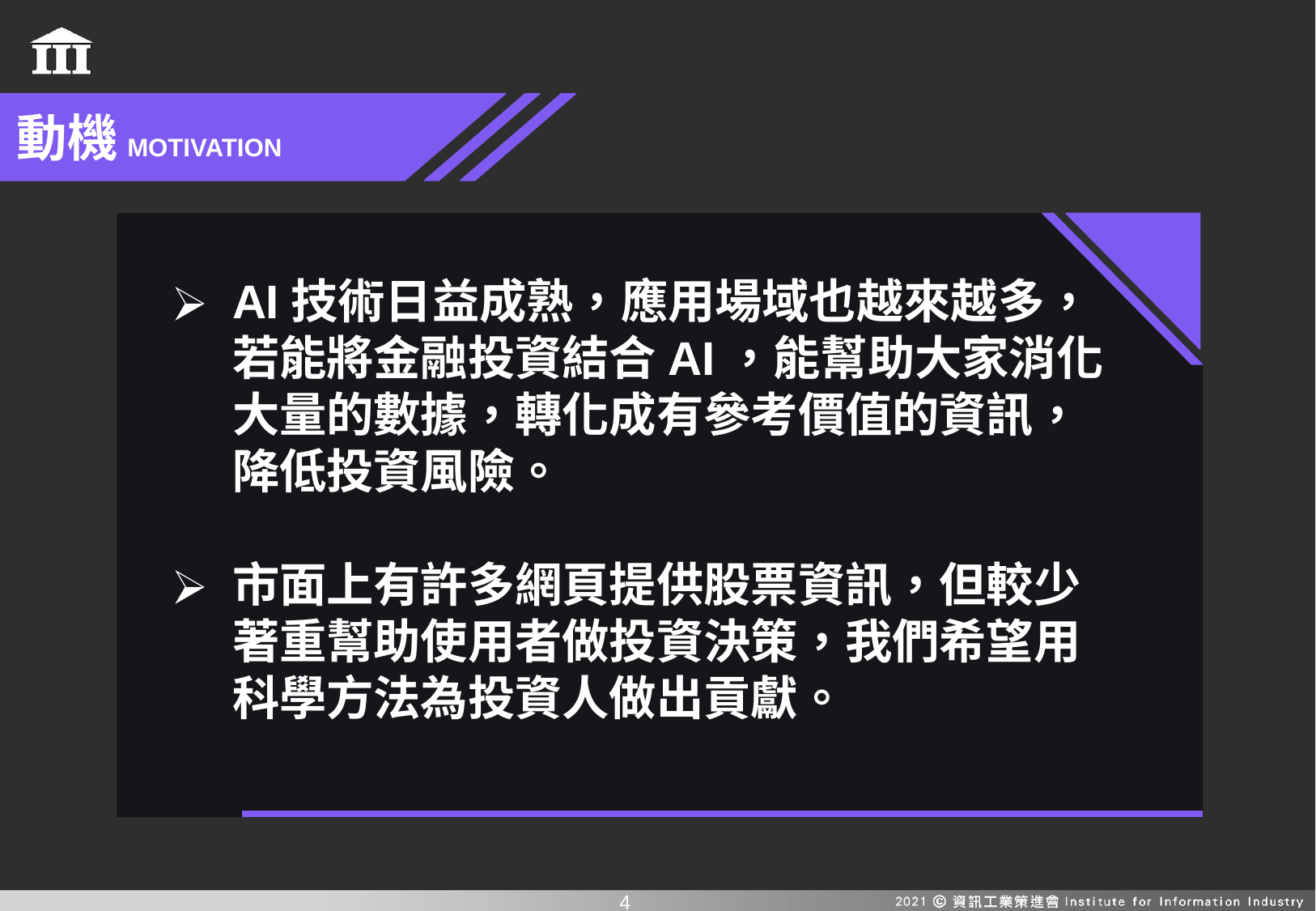

關於我們
動機
MOTIVATION

AI技術日益成熟，應用場域也越來越多，若能將金融投資結合AI，能幫助大家消化大量的數據，轉化成有參考價值的資訊，降低投資風險。

市面上有許多網頁提供股票資訊，但較少著重幫助使用者做投資決策，我們希望用科學方法為投資人做出貢獻。